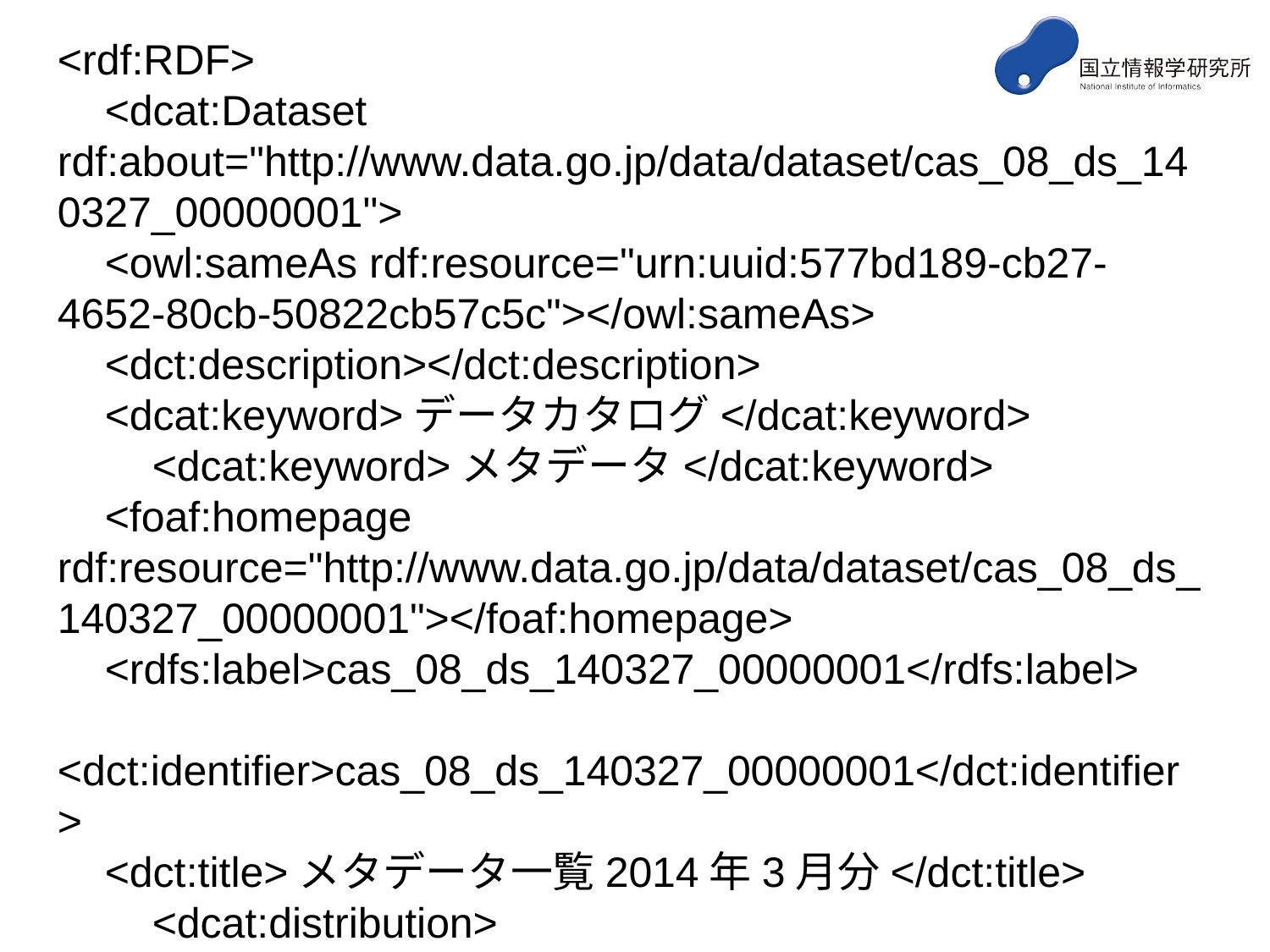

<rdf:RDF>
    <dcat:Dataset rdf:about="http://www.data.go.jp/data/dataset/cas_08_ds_140327_00000001">
    <owl:sameAs rdf:resource="urn:uuid:577bd189-cb27-4652-80cb-50822cb57c5c"></owl:sameAs>
    <dct:description></dct:description>
    <dcat:keyword>データカタログ</dcat:keyword>
        <dcat:keyword>メタデータ</dcat:keyword>
    <foaf:homepage rdf:resource="http://www.data.go.jp/data/dataset/cas_08_ds_140327_00000001"></foaf:homepage>
    <rdfs:label>cas_08_ds_140327_00000001</rdfs:label>
    <dct:identifier>cas_08_ds_140327_00000001</dct:identifier>
    <dct:title>メタデータ一覧2014年3月分</dct:title>
        <dcat:distribution>
            <dcat:Distribution>
                <dcat:accessURL rdf:resource="http://www.data.go.jp/data/storage/f/2014-03-28T11%3A38%3A13.016Z/metadata20140327.csv"></dcat:accessURL>
                    <dct:format>
                        <dct:IMT>
                            <rdf:value>CSV</rdf:value>
                            <rdfs:label>CSV</rdfs:label>
                        </dct:IMT>
                    </dct:format>
               <dct:title>メタデータ一覧2014年3月分</dct:title>
            </dcat:Distribution>
        </dcat:distribution>
    <dct:creator>
      <rdf:Description>
        <foaf:name>内閣官房</foaf:name>
      </rdf:Description>
    </dct:creator>
        <dct:relation>
          <rdf:Description>
            <rdfs:label>frequency_of_update</rdfs:label>
            <rdf:value>随時</rdf:value>
          </rdf:Description>
        </dct:relation>
        <dct:relation>
          <rdf:Description>
            <rdfs:label>publisher</rdfs:label>
            <rdf:value>情報通信技術(IT)総合戦略室</rdf:value>
          </rdf:Description>
        </dct:relation>
        <dct:relation>
          <rdf:Description>
            <rdfs:label>release_day</rdfs:label>
            <rdf:value>2014-03-27</rdf:value>
          </rdf:Description>
        </dct:relation>
  </dcat:Dataset>
</rdf:RDF>